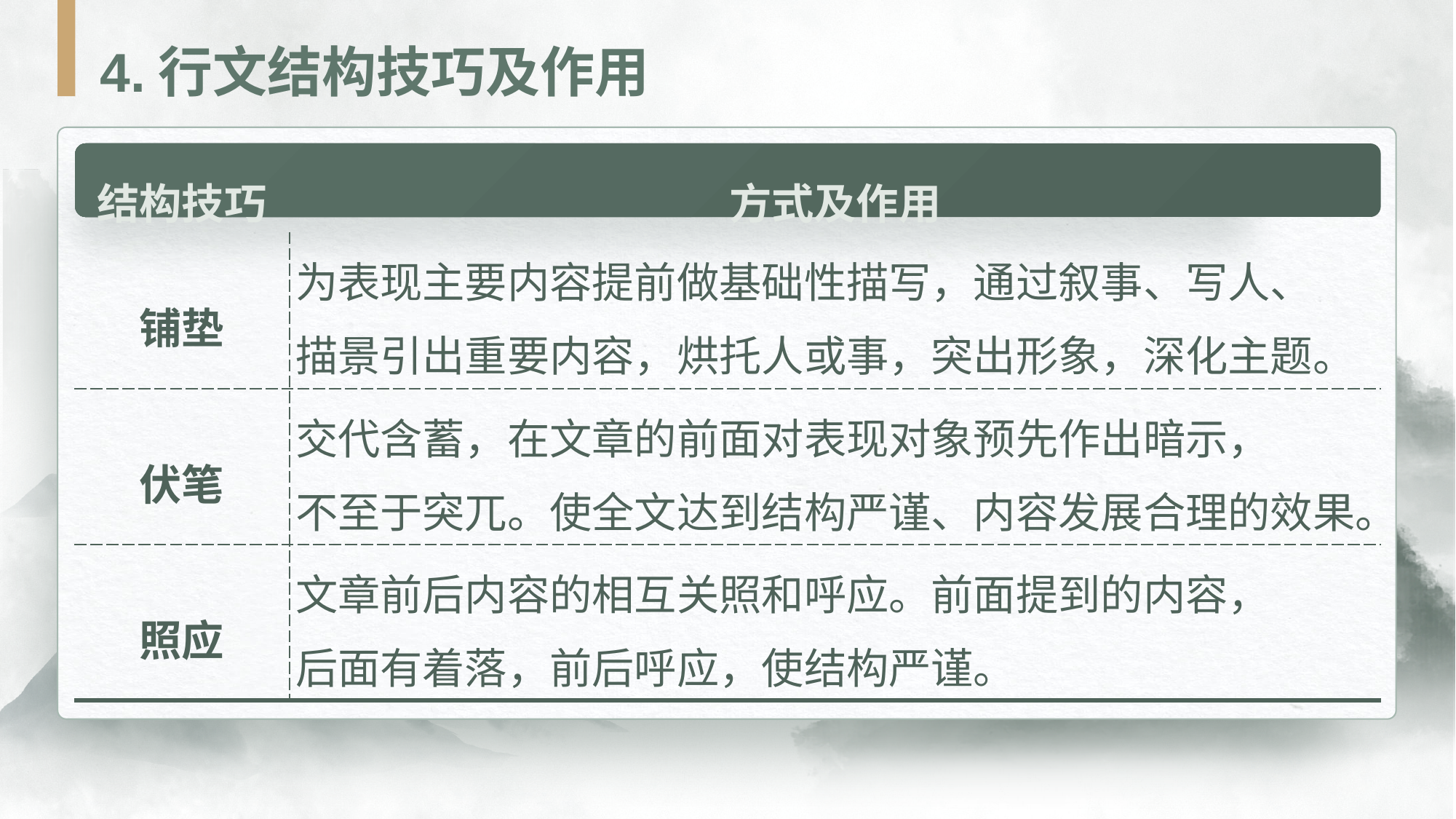

4.行文结构技巧及作用

| 结构技巧 | 方式及作用 |
| --- | --- |
| 铺垫 | 为表现主要内容提前做基础性描写，通过叙事、写人、 描景引出重要内容，烘托人或事，突出形象，深化主题。 |
| 伏笔 | 交代含蓄，在文章的前面对表现对象预先作出暗示， 不至于突兀。使全文达到结构严谨、内容发展合理的效果。 |
| 照应 | 文章前后内容的相互关照和呼应。前面提到的内容， 后面有着落，前后呼应，使结构严谨。 |